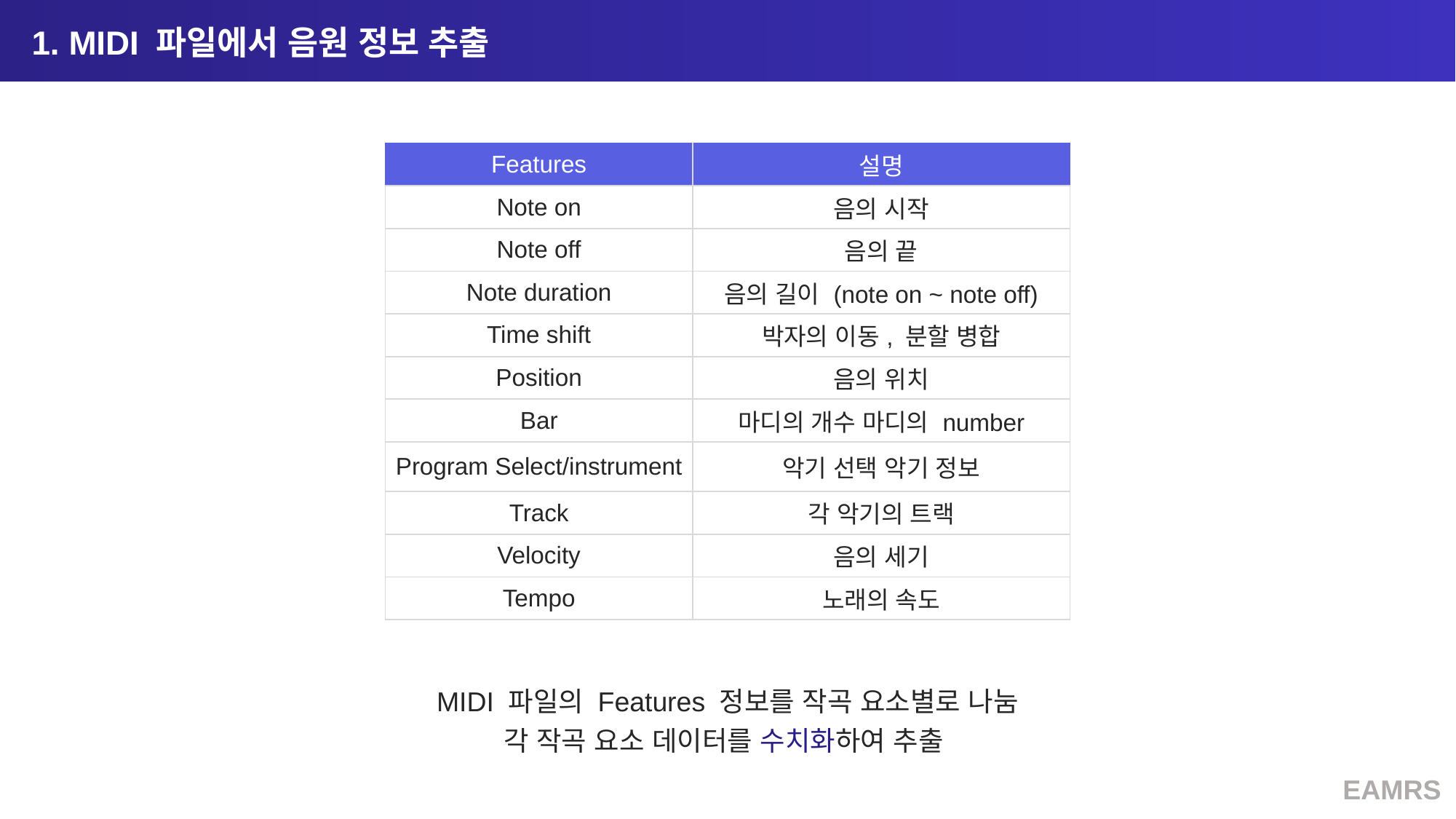

# 1. MIDI 파일에서 음원 정보 추출
| Features | 설명 |
| --- | --- |
| Note on | 음의 시작 |
| Note off | 음의 끝 |
| Note duration | 음의 길이 (note on ~ note off) |
| Time shift | 박자의 이동, 분할 병합 |
| Position | 음의 위치 |
| Bar | 마디의 개수 마디의 number |
| Program Select/instrument | 악기 선택 악기 정보 |
| Track | 각 악기의 트랙 |
| Velocity | 음의 세기 |
| Tempo | 노래의 속도 |
MIDI 파일의 Features 정보를 작곡 요소별로 나눔
각 작곡 요소 데이터를 수치화하여 추출